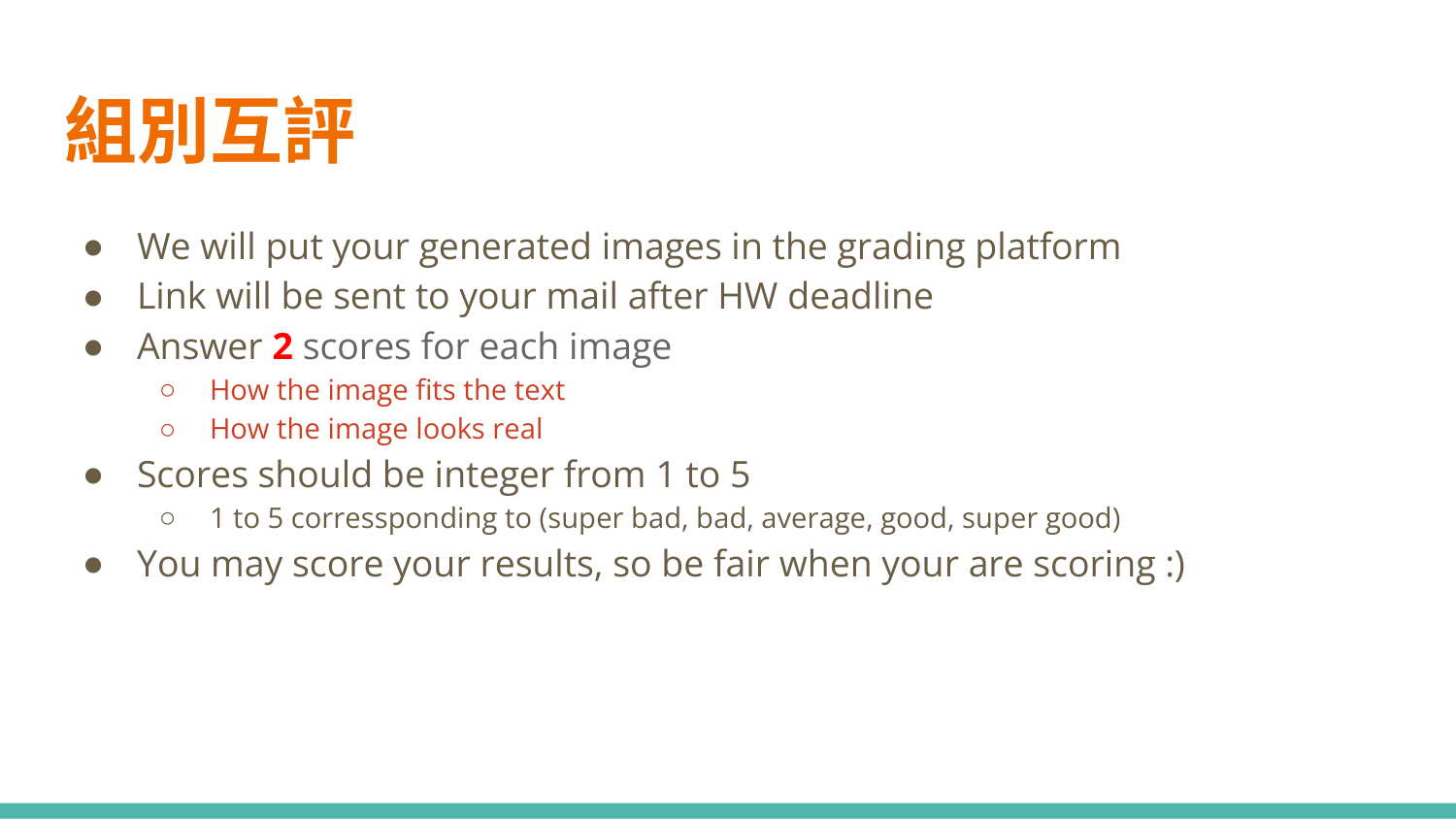

# 組別互評
We will put your generated images in the grading platform
Link will be sent to your mail after HW deadline
Answer 2 scores for each image
How the image fits the text
How the image looks real
Scores should be integer from 1 to 5
1 to 5 corressponding to (super bad, bad, average, good, super good)
You may score your results, so be fair when your are scoring :)